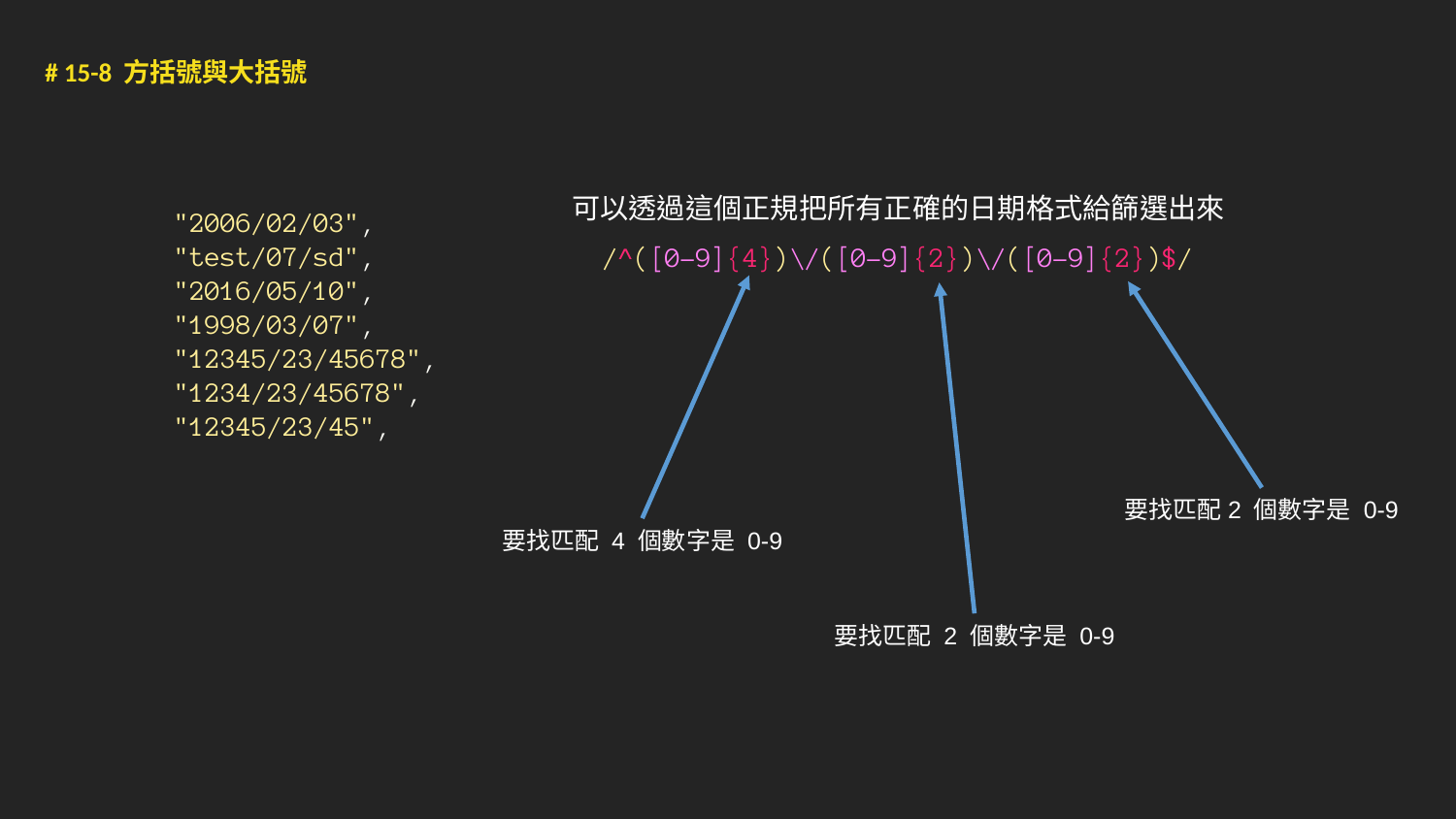

# 15-8 方括號與大括號
可以透過這個正規把所有正確的日期格式給篩選出來
"2006/02/03",
"test/07/sd",
"2016/05/10",
"1998/03/07",
"12345/23/45678",
"1234/23/45678",
"12345/23/45",
/^([0-9]{4})\/([0-9]{2})\/([0-9]{2})$/
要找匹配2 個數字是 0-9
要找匹配 4 個數字是 0-9
要找匹配 2 個數字是 0-9